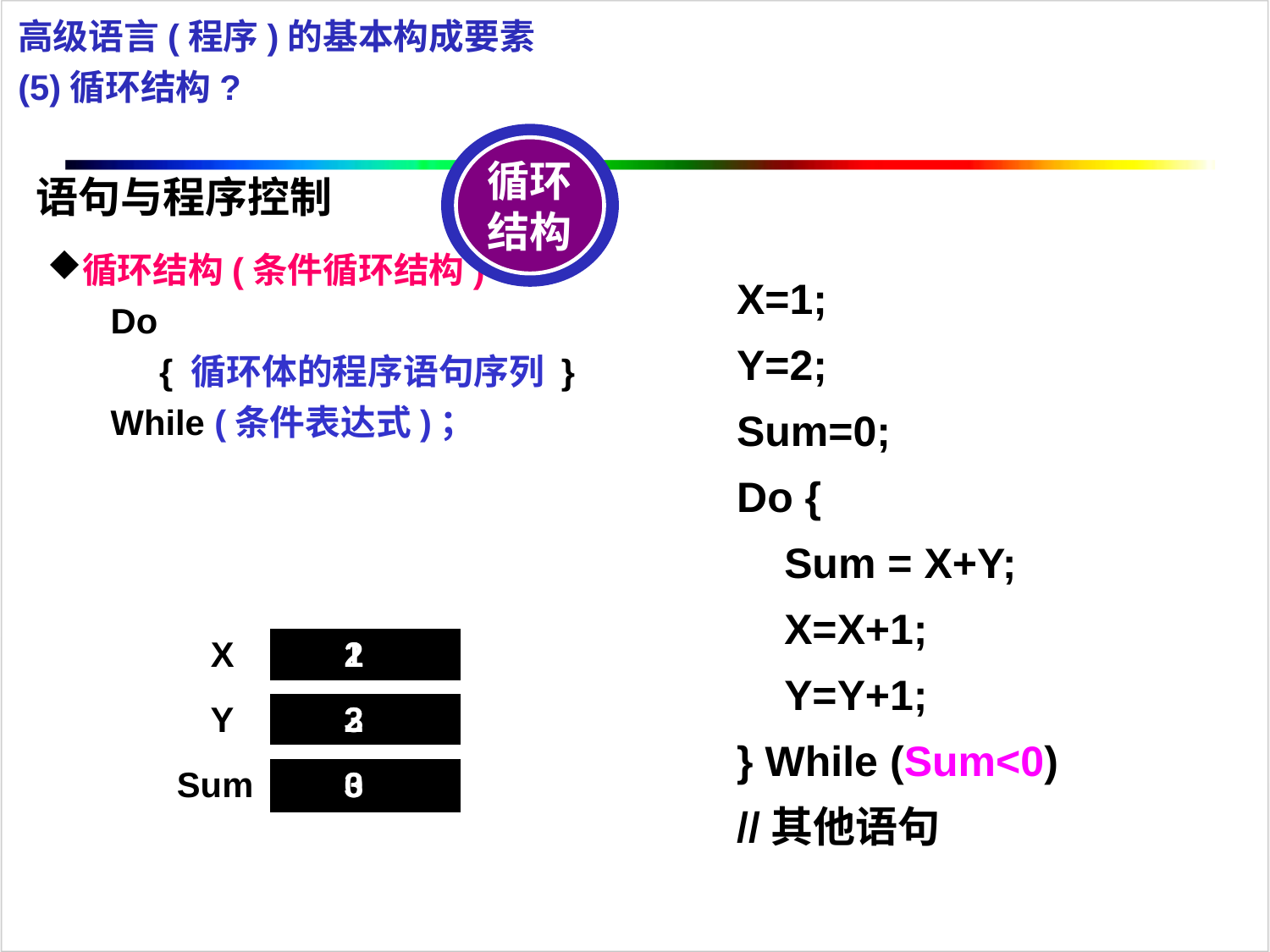

高级语言(程序)的基本构成要素
(5)循环结构?

循环结构
语句与程序控制
循环结构(条件循环结构)
Do
     { 循环体的程序语句序列 }
While (条件表达式)；

X=1;
Y=2;
Sum=0;
Do {
    Sum = X+Y;
    X=X+1;
    Y=Y+1;
} While (Sum<0)
//其他语句
1
2
X

Y

2
3
Sum

0
3